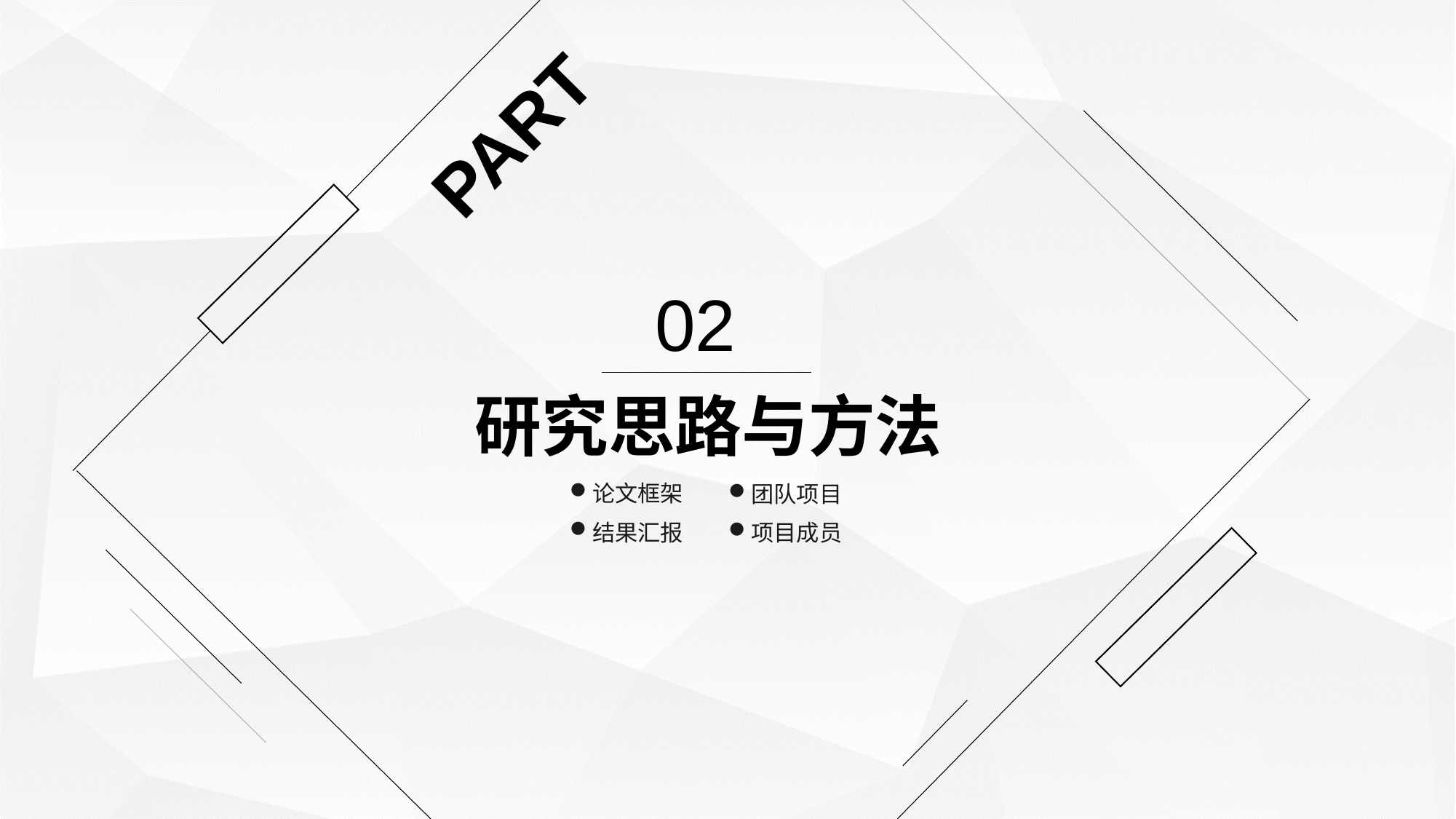

PART

02
研究思路与方法
论文框架
团队项目
结果汇报
项目成员